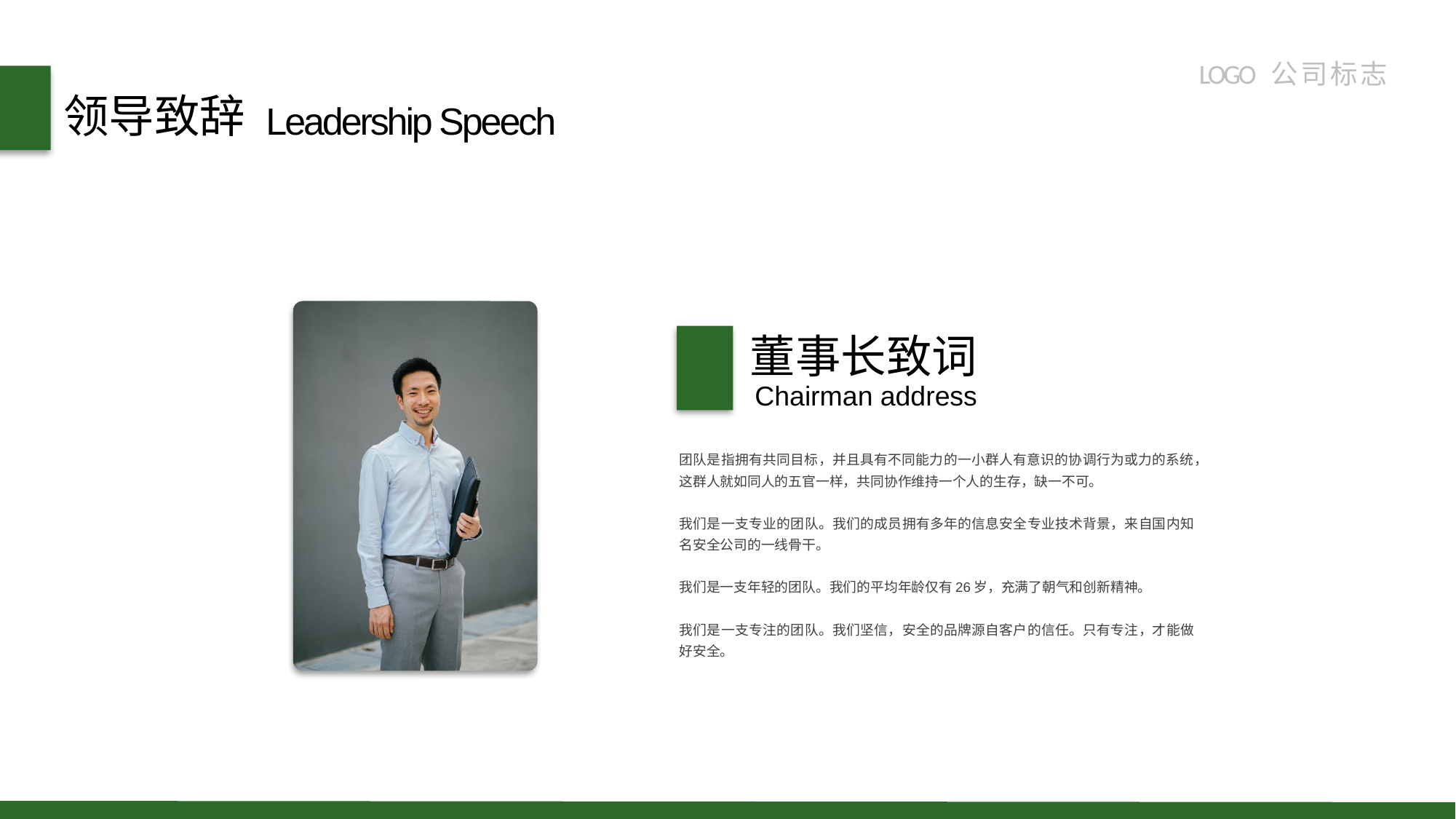

LOGO  公 司 标 志

领导致辞
Leadership Speech

董事长致词
 Chairman address

团队是指拥有共同目标，并且具有不同能力的一小群人有意识的协调行为或力的系统，这群人就如同人的五官一样，共同协作维持一个人的生存，缺一不可。

我们是一支专业的团队。我们的成员拥有多年的信息安全专业技术背景，来自国内知名安全公司的一线骨干。

我们是一支年轻的团队。我们的平均年龄仅有26岁，充满了朝气和创新精神。

我们是一支专注的团队。我们坚信，安全的品牌源自客户的信任。只有专注，才能做好安全。